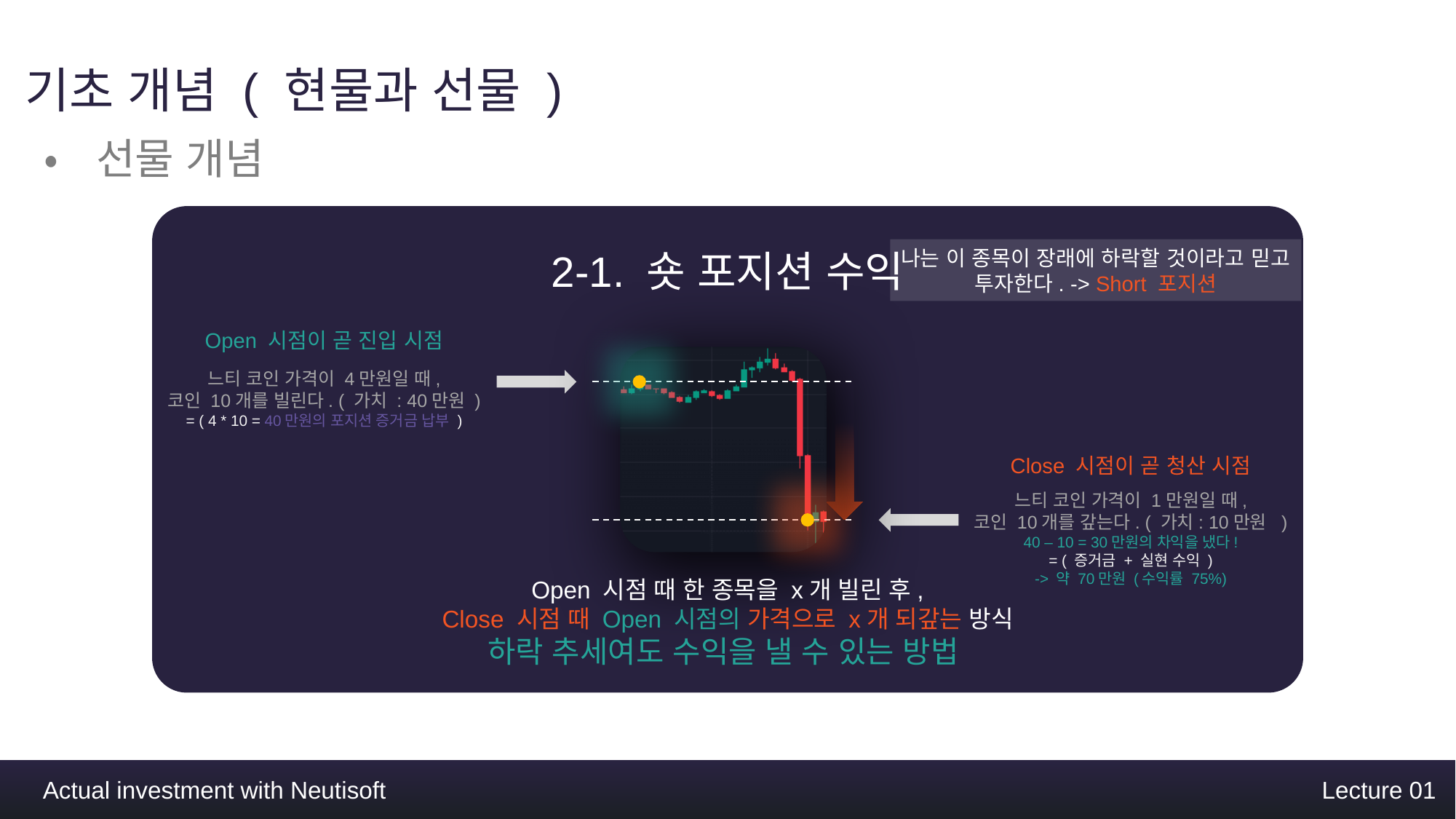

기초 개념 ( 현물과 선물 )
•선물 개념

2-1. 숏 포지션 수익
나는 이 종목이 장래에 하락할 것이라고 믿고
투자한다. -> Short 포지션
Open 시점이 곧 진입 시점

느티 코인 가격이 4만원일 때,
코인 10개를 빌린다. ( 가치 : 40만원 )
= ( 4 * 10 = 40만원의 포지션 증거금 납부 )
Close 시점이 곧 청산 시점
느티 코인 가격이 1만원일 때,
코인 10개를 갚는다. ( 가치: 10만원  )
40 – 10 = 30만원의 차익을 냈다!
= ( 증거금 + 실현 수익 )
-> 약 70만원 (수익률 75%)
Open 시점 때 한 종목을 x개 빌린 후,
Close 시점 때 Open 시점의 가격으로 x개 되갚는 방식
하락 추세여도 수익을 낼 수 있는 방법
Trading View – BTC1! chart

Actual investment with Neutisoft
Lecture 01